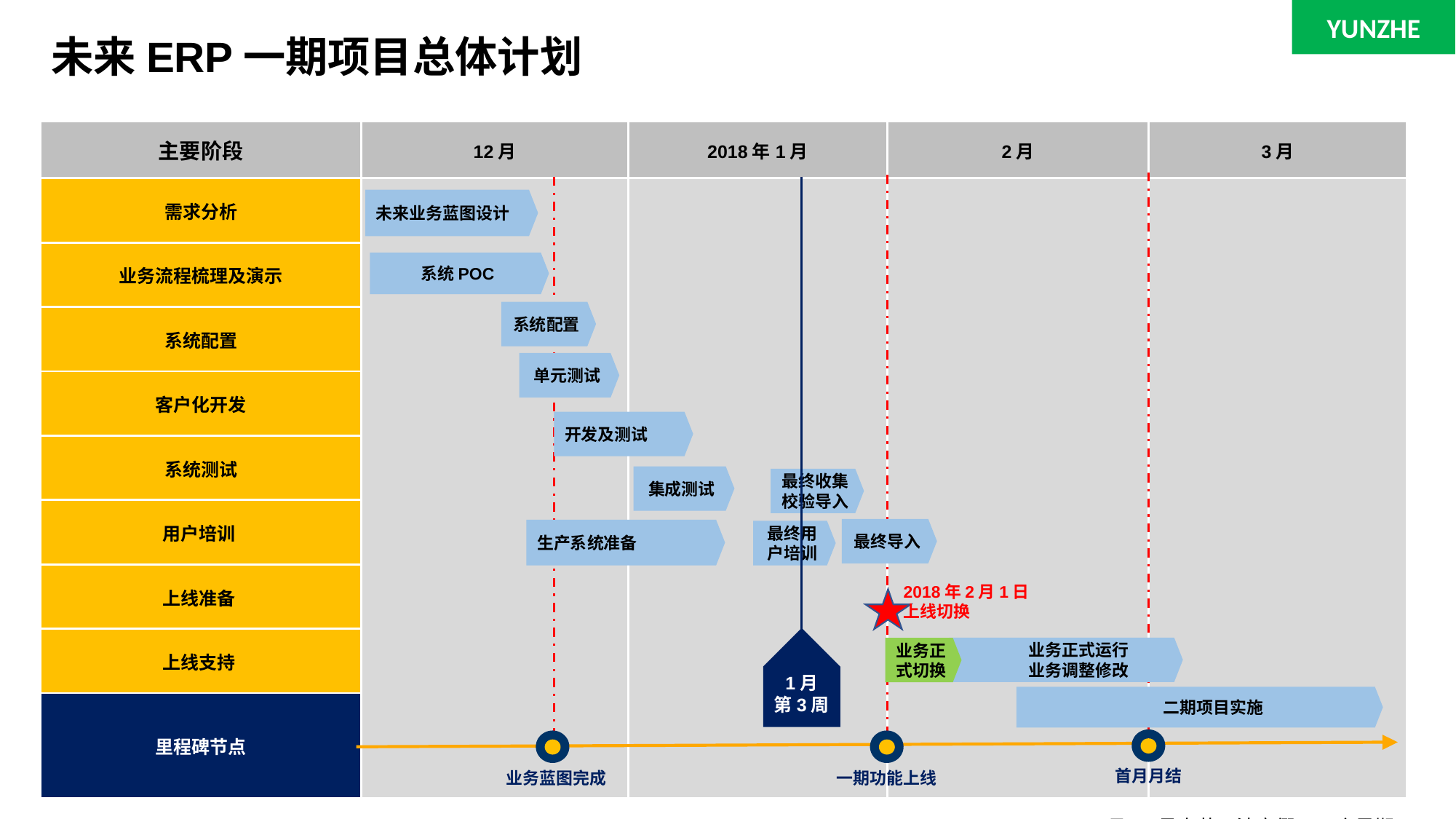

YUNZHE
# 未来ERP一期项目总体计划
| 主要阶段 | 12月 | 2018年1月 | 2月 | 3月 |
| --- | --- | --- | --- | --- |
| 需求分析 |  |  |  |  |
| 业务流程梳理及演示 |  |  |  |  |
| 系统配置 |  |  |  |  |
| 客户化开发 |  |  |  |  |
| 系统测试 |  |  |  |  |
| 用户培训 |  |  |  |  |
| 上线准备 |  |  |  |  |
| 上线支持 |  |  |  |  |
| 里程碑节点 |  |  |  |  |

1月
第3周
未来业务蓝图设计
系统POC
系统配置
单元测试
开发及测试
集成测试
最终收集校验导入
最终导入
生产系统准备
最终用户培训
2018年2月1日
上线切换

       业务正式运行
       业务调整修改
业务正式切换
       二期项目实施

首月月结
业务蓝图完成
一期功能上线
*2月19号春节，法定假日1个星期